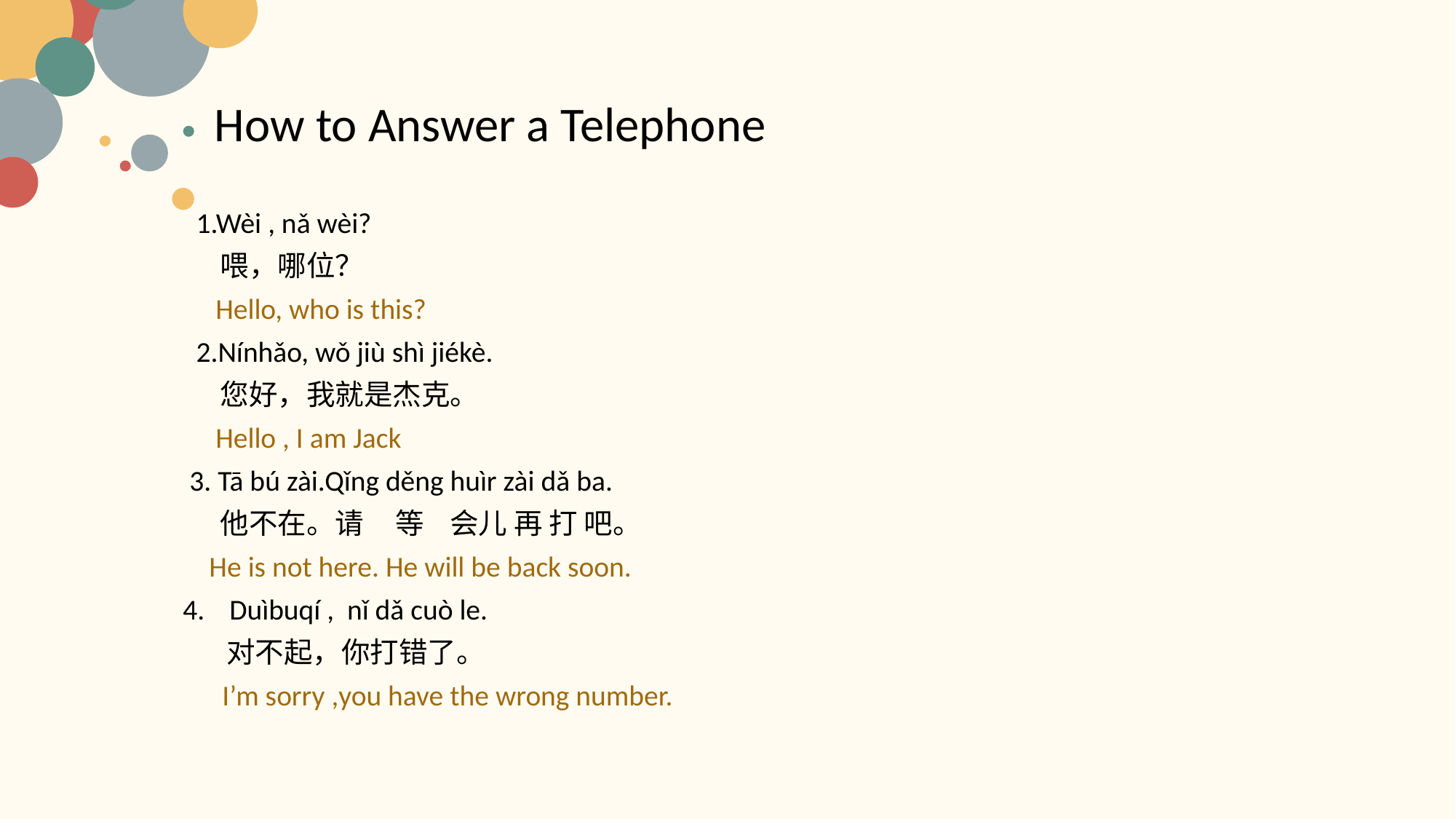

# How to Answer a Telephone
  1.Wèi , nǎ wèi?
     喂，哪位？
     Hello, who is this?
  2.Nínhǎo, wǒ jiù shì jiékè.
     您好，我就是杰克。
     Hello , I am Jack
 3. Tā bú zài.Qǐng děng huìr zài dǎ ba.
     他不在。请     等    会儿 再 打 吧。
    He is not here. He will be back soon.
Duìbuqí ,  nǐ dǎ cuò le.
      对不起，你打错了。
      I’m sorry ,you have the wrong number.